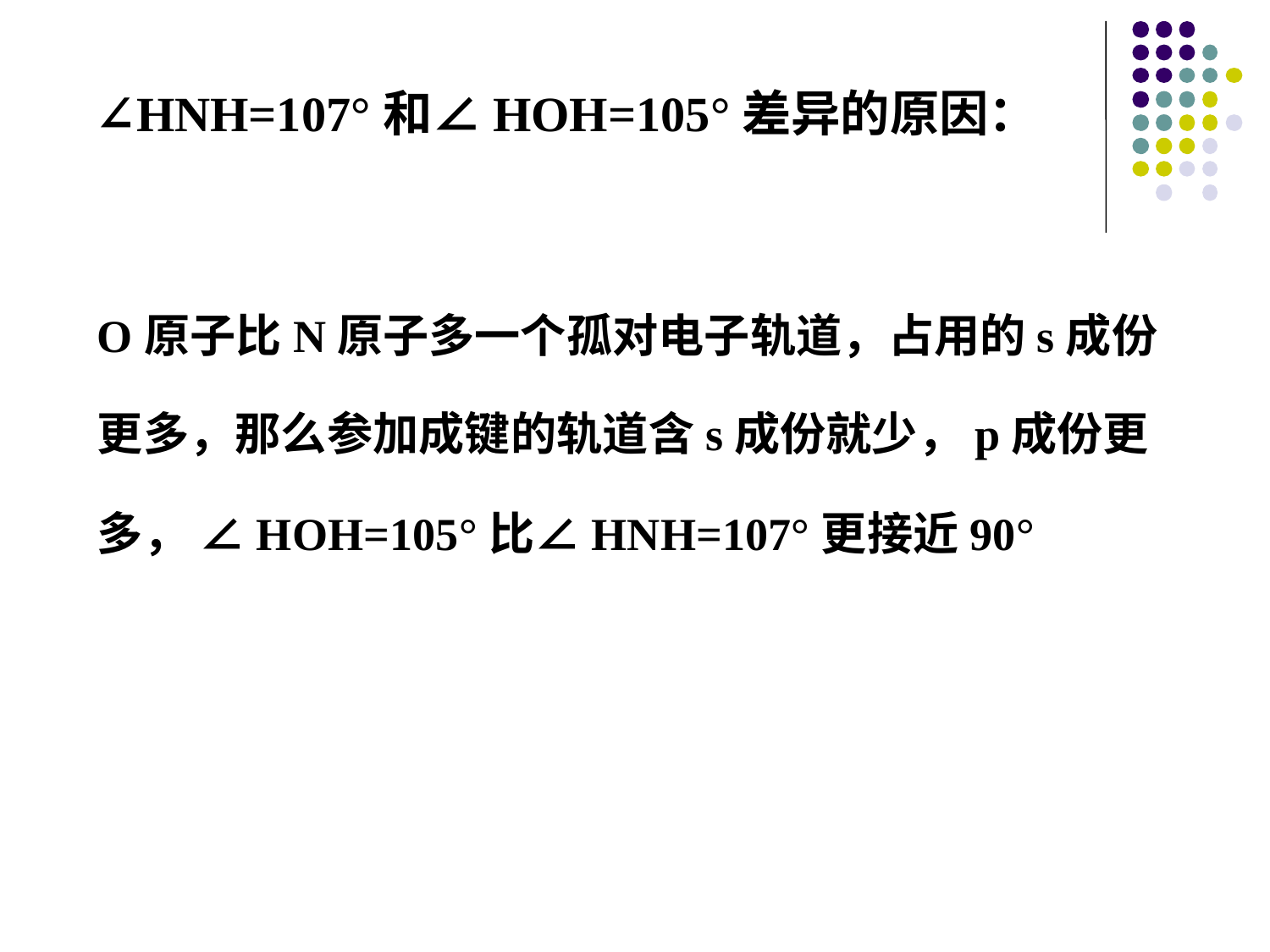

∠HNH=107°和∠HOH=105°差异的原因：

O原子比N原子多一个孤对电子轨道，占用的s成份更多，那么参加成键的轨道含s成份就少，p成份更多， ∠HOH=105°比∠HNH=107°更接近90°